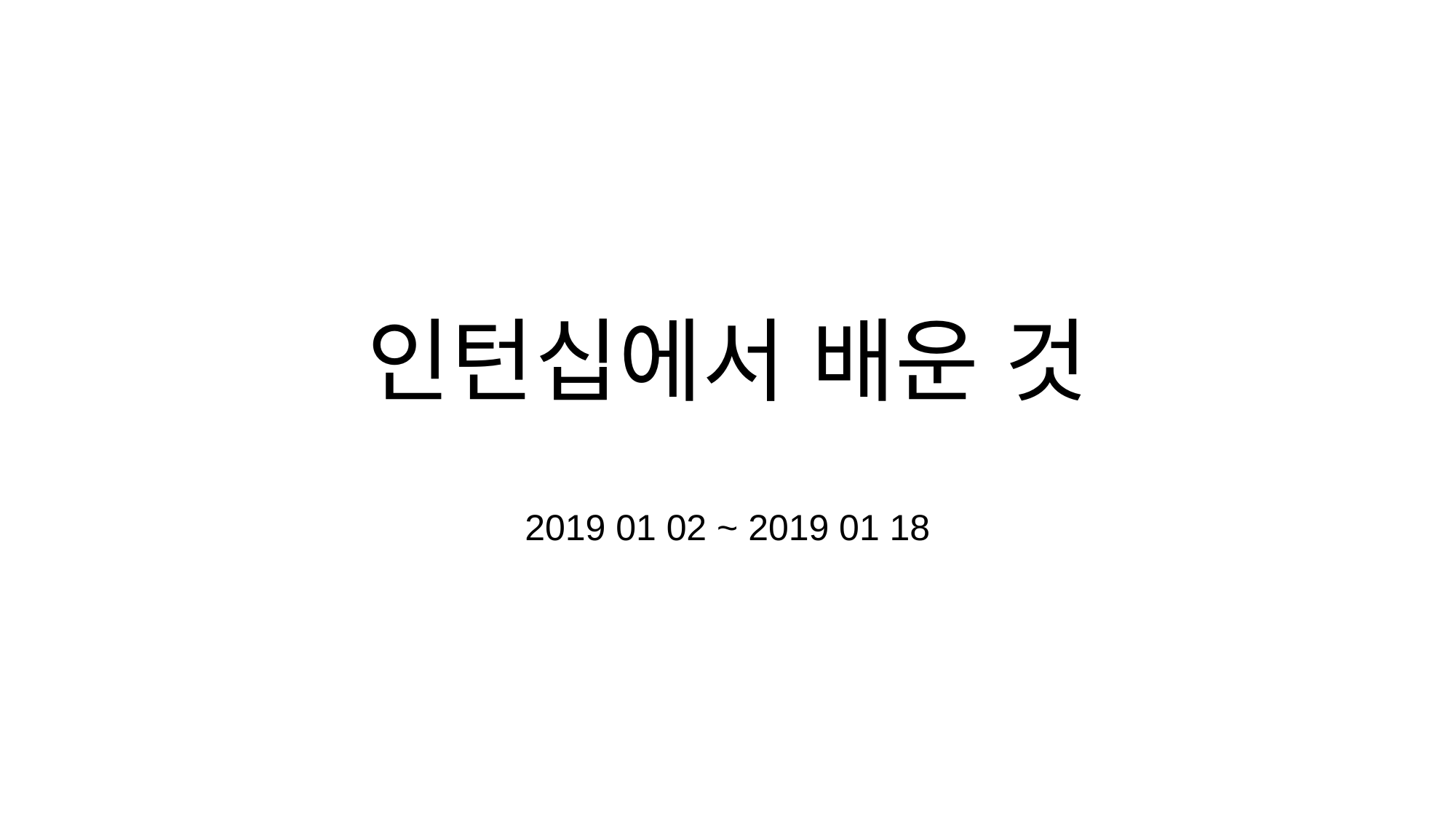

# 인턴십에서 배운 것
2019 01 02 ~ 2019 01 18